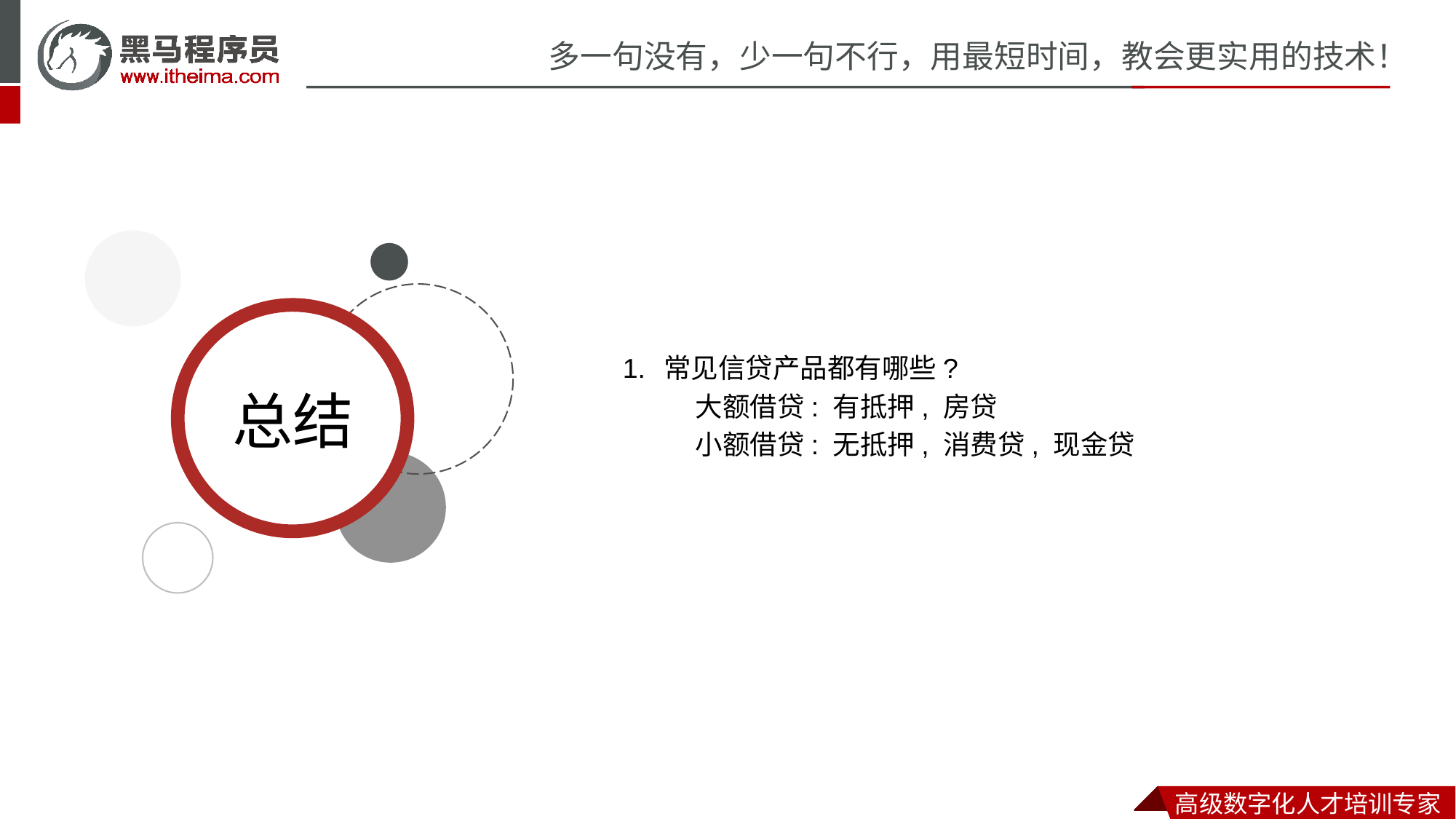

常见信贷产品都有哪些?
大额借贷: 有抵押, 房贷
小额借贷: 无抵押, 消费贷, 现金贷